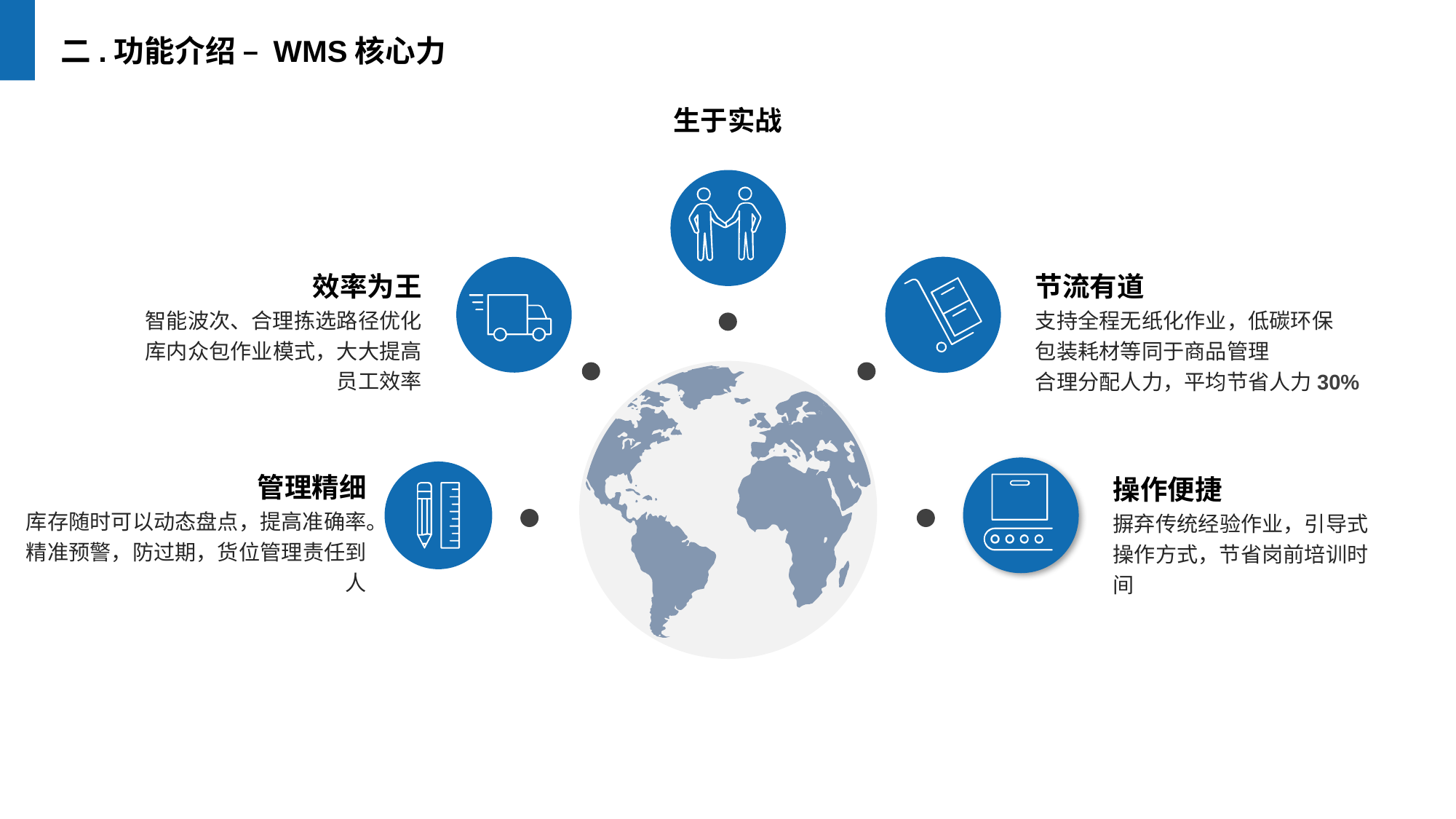

二.功能介绍 – WMS核心力

生于实战

效率为王
智能波次、合理拣选路径优化
库内众包作业模式，大大提高员工效率
节流有道
支持全程无纸化作业，低碳环保
包装耗材等同于商品管理
合理分配人力，平均节省人力30%

管理精细
库存随时可以动态盘点，提高准确率。
精准预警，防过期，货位管理责任到人
操作便捷
摒弃传统经验作业，引导式操作方式，节省岗前培训时间